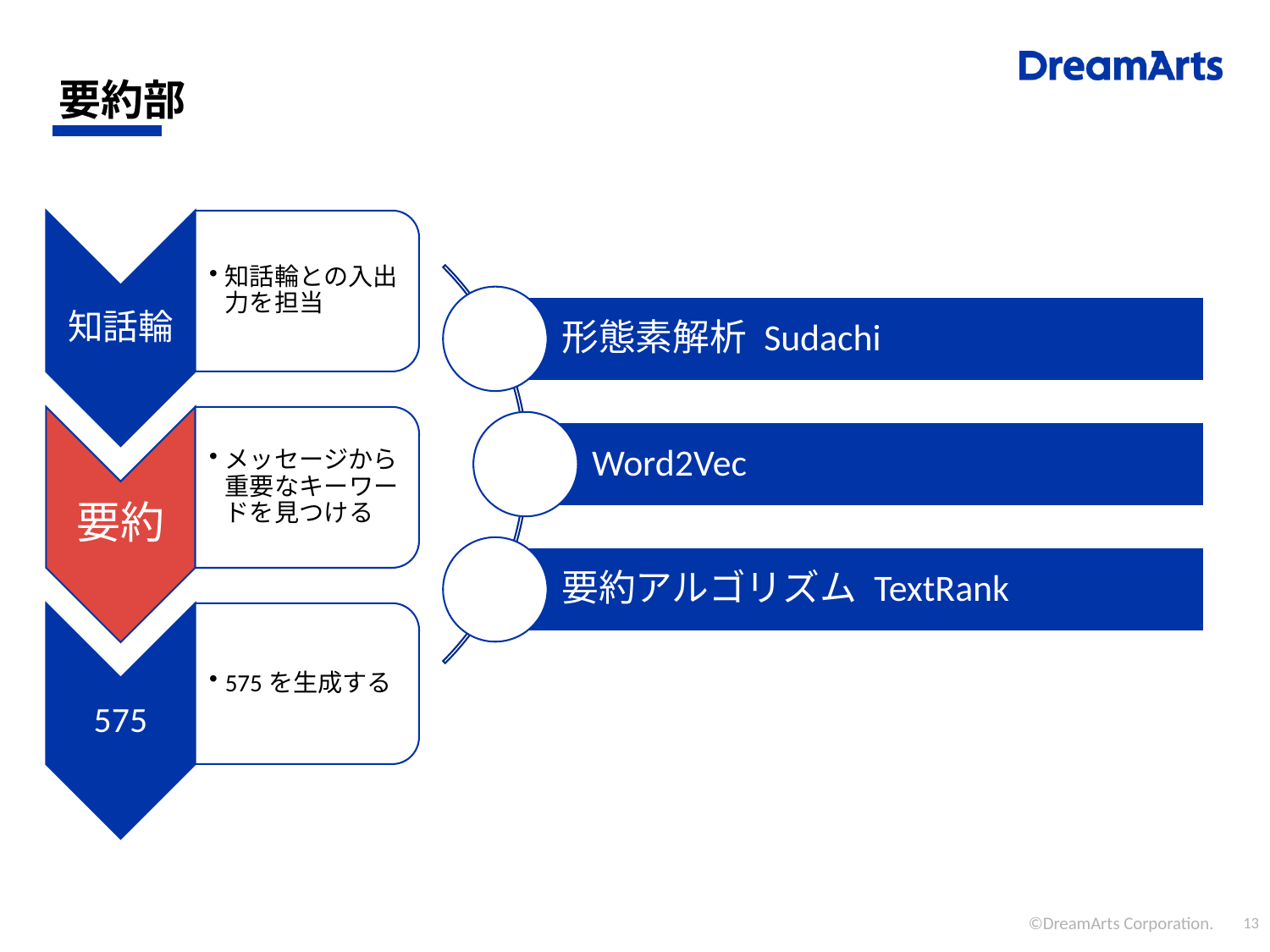

# 要約部
知話輪
知話輪との入出力を担当
要約
メッセージから重要なキーワードを見つける
575
575を生成する
形態素解析 Sudachi
Word2Vec
要約アルゴリズム TextRank
©DreamArts Corporation.
13